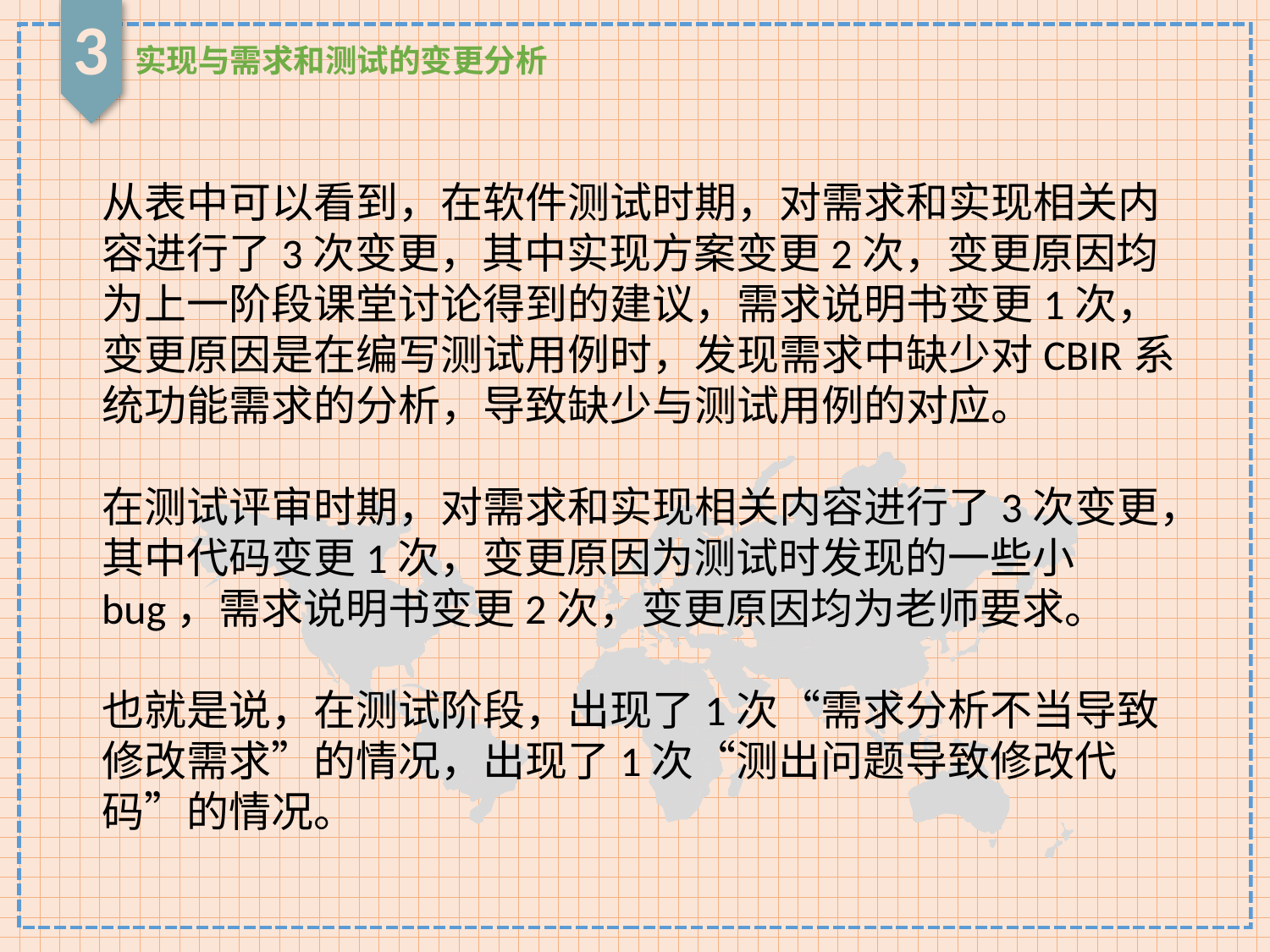

3
实现与需求和测试的变更分析

从表中可以看到，在软件测试时期，对需求和实现相关内容进行了3次变更，其中实现方案变更2次，变更原因均为上一阶段课堂讨论得到的建议，需求说明书变更1次，变更原因是在编写测试用例时，发现需求中缺少对CBIR系统功能需求的分析，导致缺少与测试用例的对应。

在测试评审时期，对需求和实现相关内容进行了3次变更，其中代码变更1次，变更原因为测试时发现的一些小bug，需求说明书变更2次，变更原因均为老师要求。

也就是说，在测试阶段，出现了1次“需求分析不当导致修改需求”的情况，出现了1次“测出问题导致修改代码”的情况。